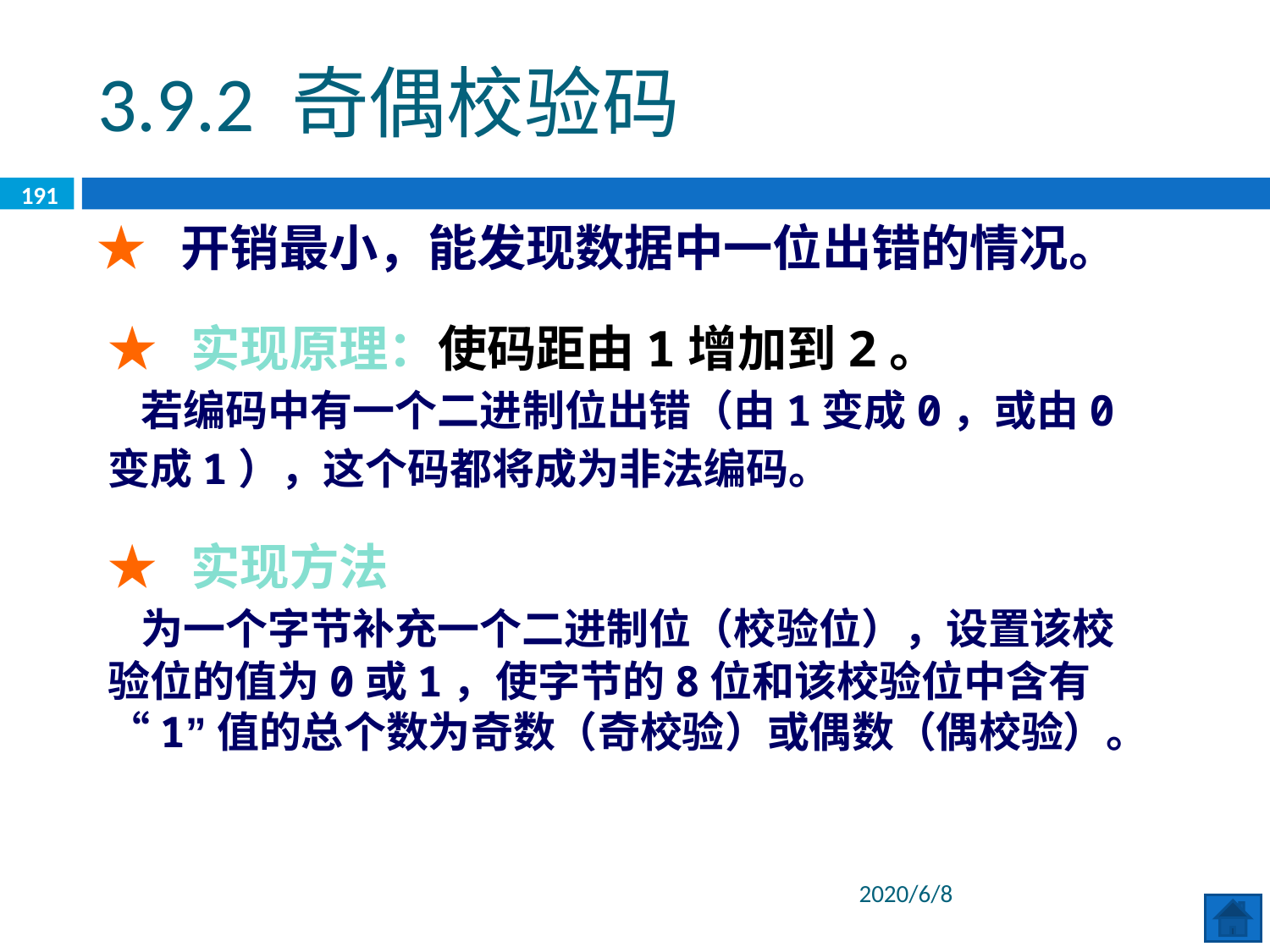

3.9.2 奇偶校验码
191
★  开销最小，能发现数据中一位出错的情况。
★  实现原理：使码距由1增加到2。
   若编码中有一个二进制位出错（由1变成0，或由0变成1），这个码都将成为非法编码。
★  实现方法
   为一个字节补充一个二进制位（校验位），设置该校验位的值为0或1，使字节的8位和该校验位中含有“1”值的总个数为奇数（奇校验）或偶数（偶校验）。
2020/6/8